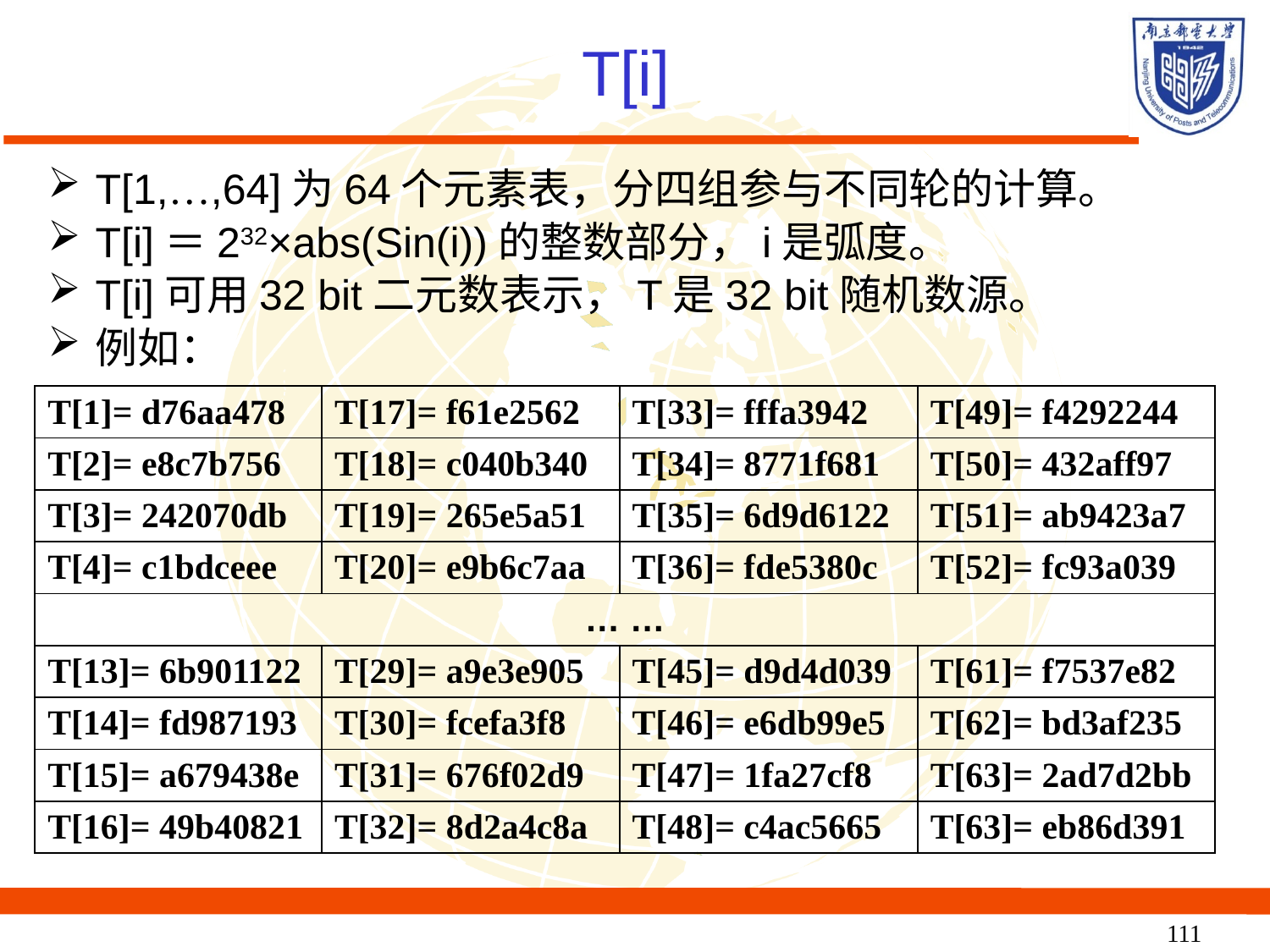

# T[i]
T[1,…,64]为64个元素表，分四组参与不同轮的计算。
T[i]＝232×abs(Sin(i))的整数部分，i是弧度。
T[i]可用32 bit二元数表示，T是32 bit随机数源。
例如：
| T[1]= d76aa478 | T[17]= f61e2562 | T[33]= fffa3942 | T[49]= f4292244 |
| --- | --- | --- | --- |
| T[2]= e8c7b756 | T[18]= c040b340 | T[34]= 8771f681 | T[50]= 432aff97 |
| T[3]= 242070db | T[19]= 265e5a51 | T[35]= 6d9d6122 | T[51]= ab9423a7 |
| T[4]= c1bdceee | T[20]= e9b6c7aa | T[36]= fde5380c | T[52]= fc93a039 |
| … … |  |  |  |
| T[13]= 6b901122 | T[29]= a9e3e905 | T[45]= d9d4d039 | T[61]= f7537e82 |
| T[14]= fd987193 | T[30]= fcefa3f8 | T[46]= e6db99e5 | T[62]= bd3af235 |
| T[15]= a679438e | T[31]= 676f02d9 | T[47]= 1fa27cf8 | T[63]= 2ad7d2bb |
| T[16]= 49b40821 | T[32]= 8d2a4c8a | T[48]= c4ac5665 | T[63]= eb86d391 |
111